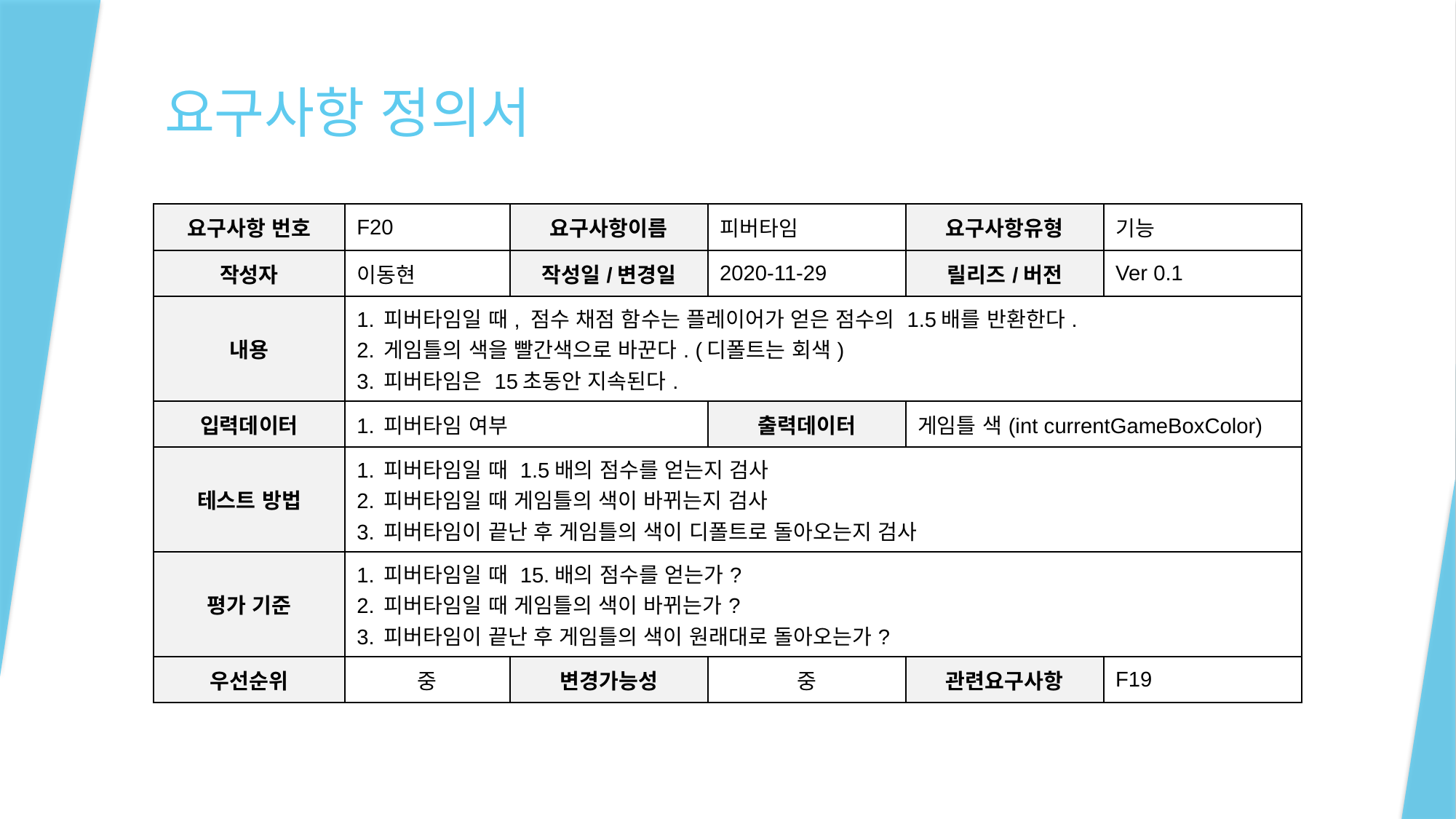

# 요구사항 정의서
| 요구사항 번호 | F20 | 요구사항이름 | 피버타임 | 요구사항유형 | 기능 |
| --- | --- | --- | --- | --- | --- |
| 작성자 | 이동현 | 작성일/변경일 | 2020-11-29 | 릴리즈/버전 | Ver 0.1 |
| 내용 | 피버타임일 때, 점수 채점 함수는 플레이어가 얻은 점수의 1.5배를 반환한다. 게임틀의 색을 빨간색으로 바꾼다. (디폴트는 회색) 피버타임은 15초동안 지속된다. |  |  |  |  |
| 입력데이터 | 피버타임 여부 |  | 출력데이터 | 게임틀 색(int currentGameBoxColor) |  |
| 테스트 방법 | 피버타임일 때 1.5배의 점수를 얻는지 검사 피버타임일 때 게임틀의 색이 바뀌는지 검사 피버타임이 끝난 후 게임틀의 색이 디폴트로 돌아오는지 검사 |  |  |  |  |
| 평가 기준 | 피버타임일 때 15.배의 점수를 얻는가? 피버타임일 때 게임틀의 색이 바뀌는가? 피버타임이 끝난 후 게임틀의 색이 원래대로 돌아오는가? |  |  |  |  |
| 우선순위 | 중 | 변경가능성 | 중 | 관련요구사항 | F19 |